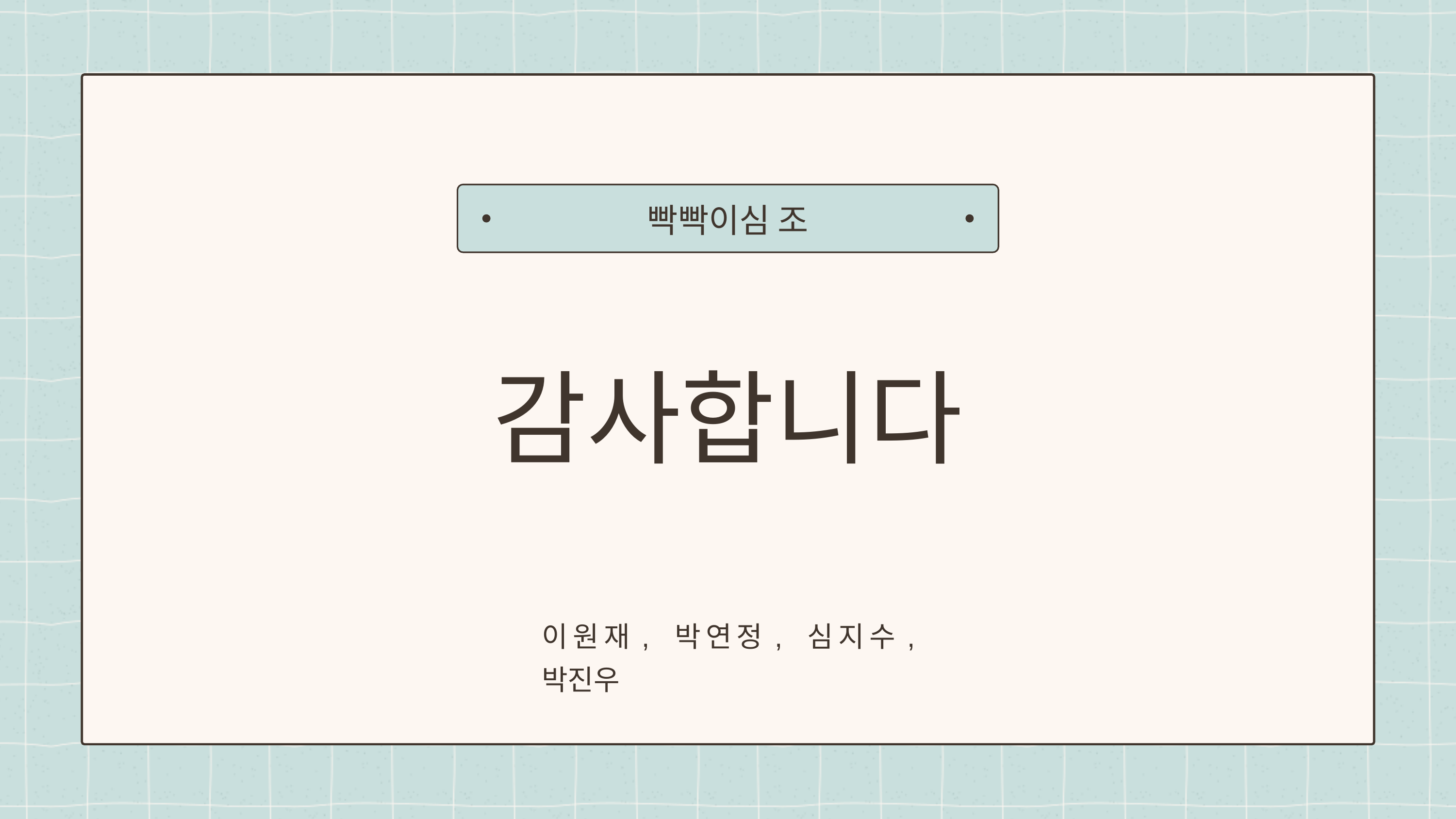

빡빡이심 조

감사합니다
이원재, 박연정, 심지수, 박진우